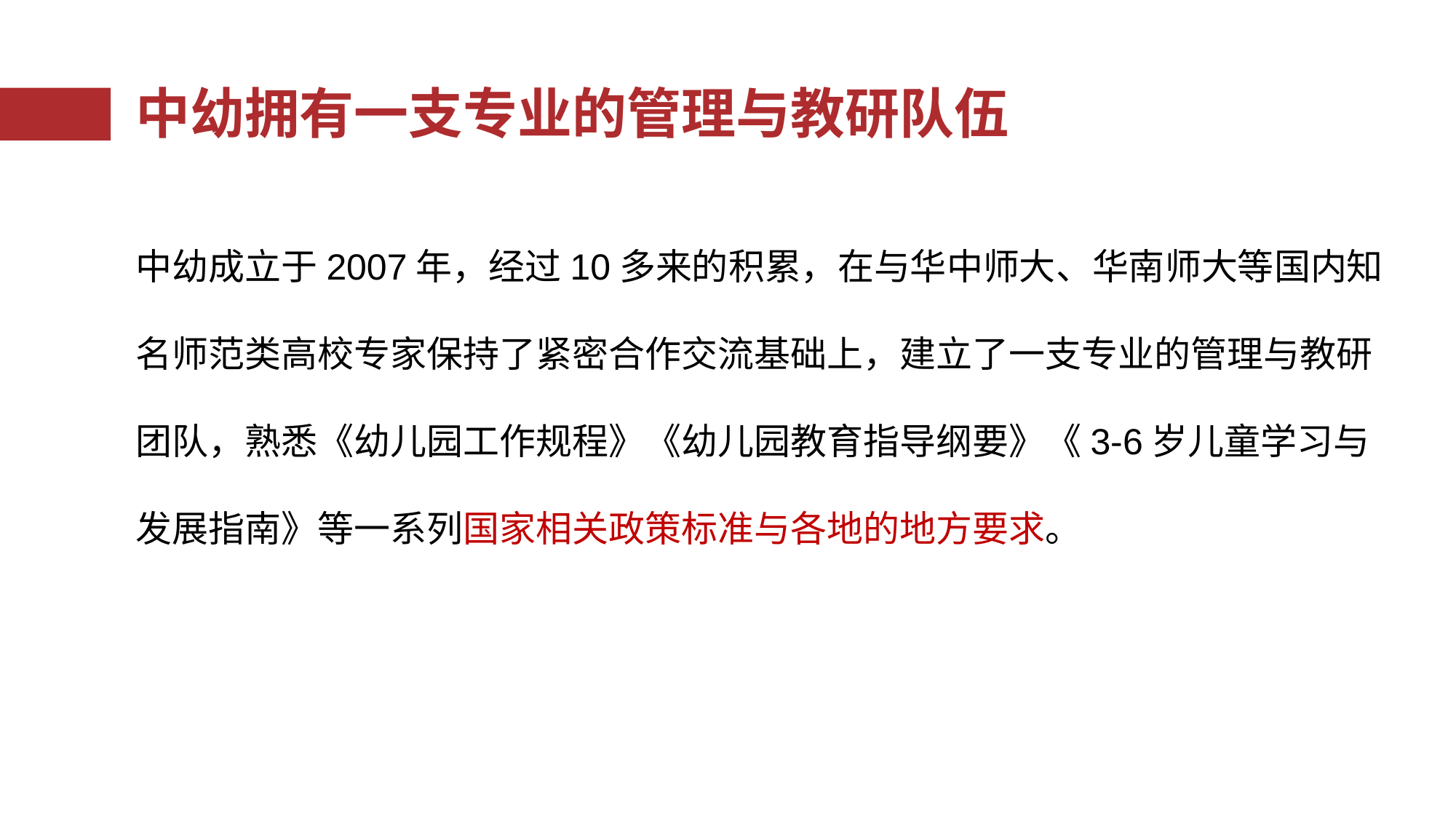

中幼拥有一支专业的管理与教研队伍

中幼成立于2007年，经过10多来的积累，在与华中师大、华南师大等国内知名师范类高校专家保持了紧密合作交流基础上，建立了一支专业的管理与教研团队，熟悉《幼儿园工作规程》《幼儿园教育指导纲要》《3-6岁儿童学习与发展指南》等一系列国家相关政策标准与各地的地方要求。